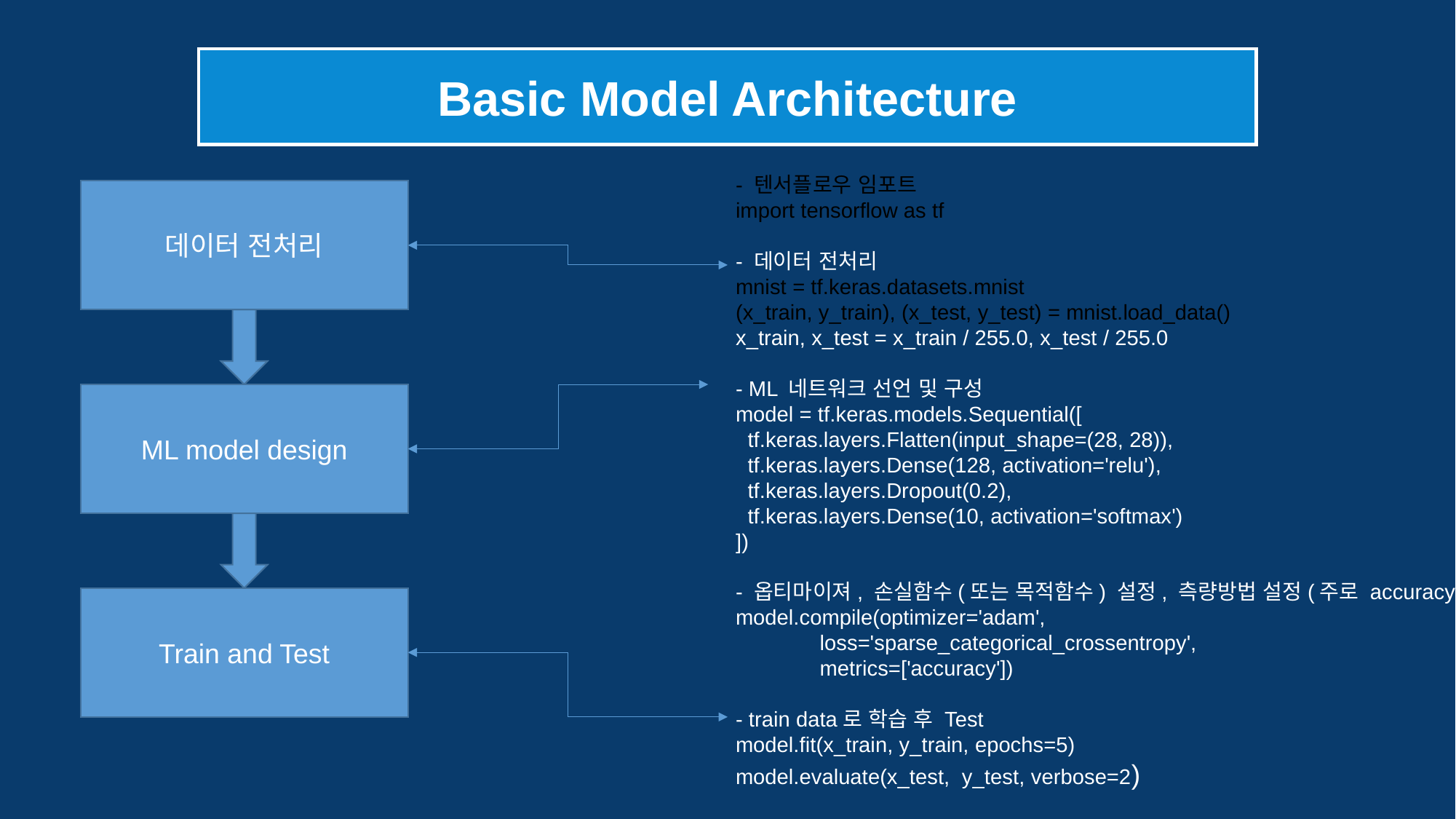

Basic Model Architecture
- 텐서플로우 임포트
import tensorflow as tf

- 데이터 전처리
mnist = tf.keras.datasets.mnist
(x_train, y_train), (x_test, y_test) = mnist.load_data()
x_train, x_test = x_train / 255.0, x_test / 255.0

- ML 네트워크 선언 및 구성
model = tf.keras.models.Sequential([
  tf.keras.layers.Flatten(input_shape=(28, 28)),
  tf.keras.layers.Dense(128, activation='relu'),
  tf.keras.layers.Dropout(0.2),
  tf.keras.layers.Dense(10, activation='softmax')
])

- 옵티마이져, 손실함수(또는 목적함수) 설정, 측량방법 설정(주로 accuracy)
model.compile(optimizer='adam',
              loss='sparse_categorical_crossentropy',
              metrics=['accuracy'])

- train data로 학습 후 Test
model.fit(x_train, y_train, epochs=5)
model.evaluate(x_test,  y_test, verbose=2)
데이터 전처리

ML model design

Train and Test